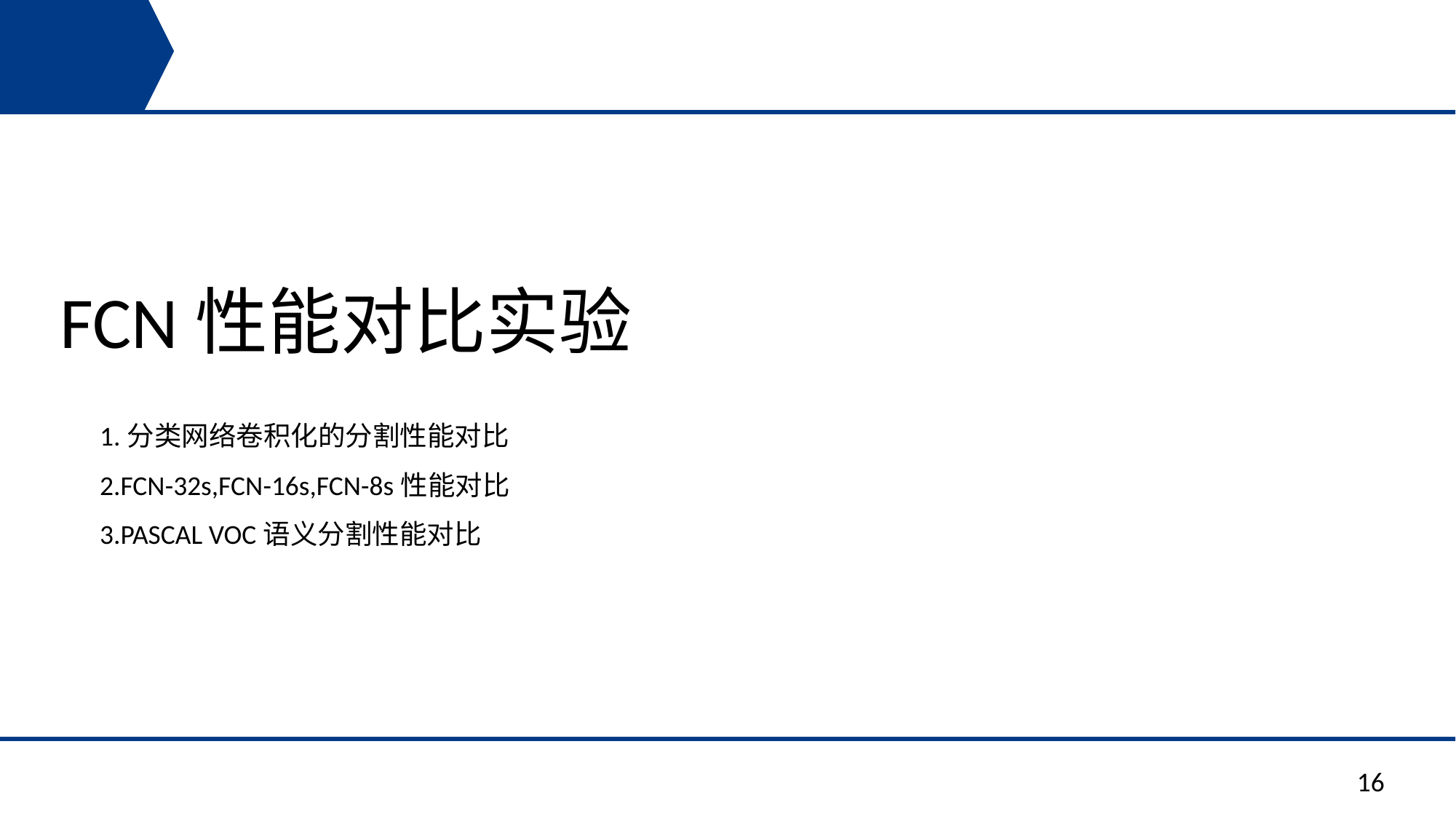

FCN性能对比实验
1.分类网络卷积化的分割性能对比
2.FCN-32s,FCN-16s,FCN-8s性能对比
3.PASCAL VOC语义分割性能对比

16